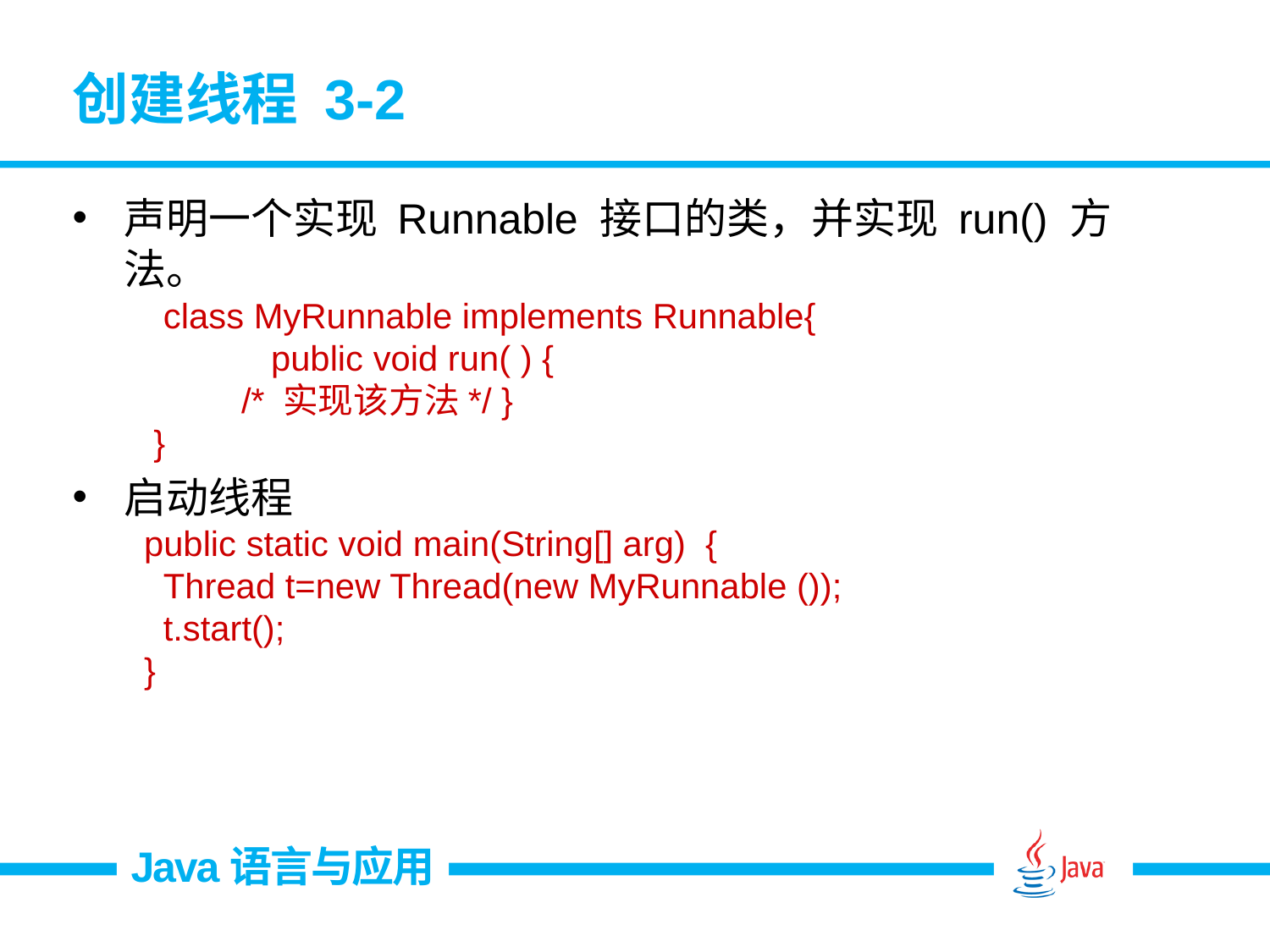

# 创建线程 3-2
声明一个实现 Runnable 接口的类，并实现 run() 方法。
  class MyRunnable implements Runnable{
   	public void run( ) {
          /* 实现该方法*/ }
 }
启动线程
public static void main(String[] arg)  {
  Thread t=new Thread(new MyRunnable ());
  t.start();
}